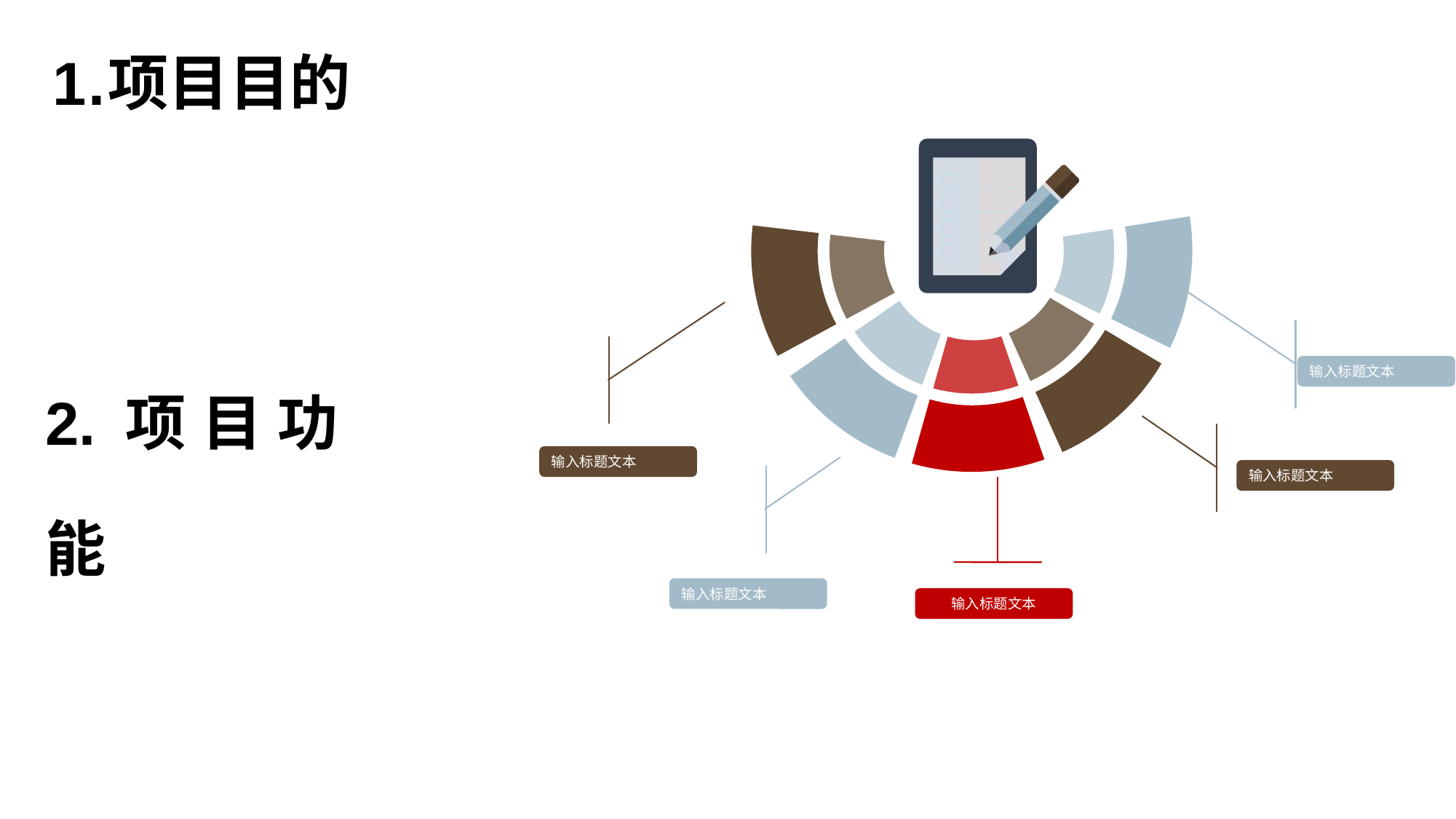

项目目的

2.项目功能
输入标题文本

输入标题文本

输入标题文本

输入标题文本
输入标题文本